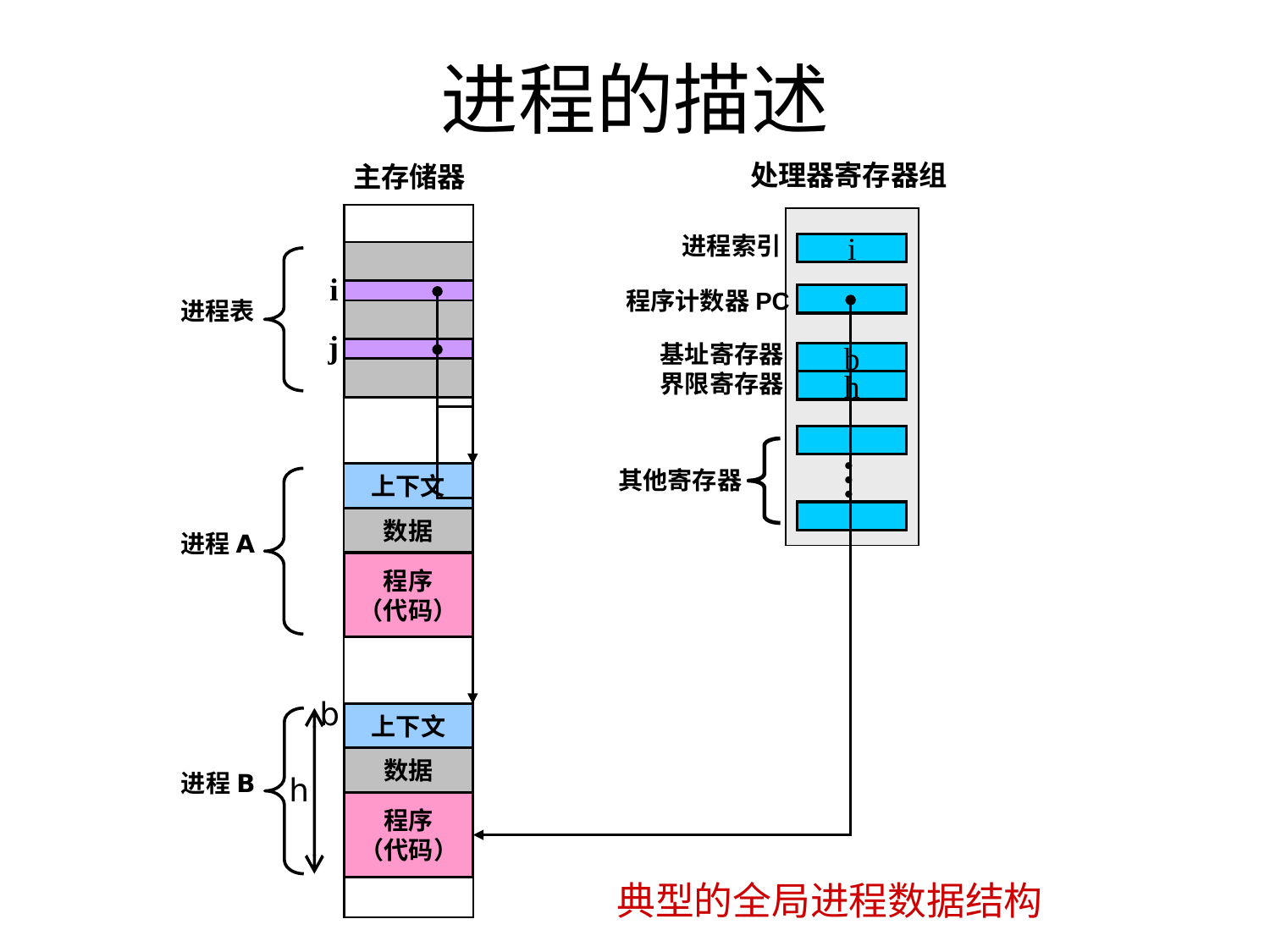

进程的描述
处理器寄存器组
主存储器

进程索引
i

进程表
i
程序计数器PC

j

b
基址寄存器
界限寄存器

h

…

其他寄存器
上下文

进程A

数据
程序
（代码）

      b

h

上下文

进程B
数据
程序
（代码）
典型的全局进程数据结构